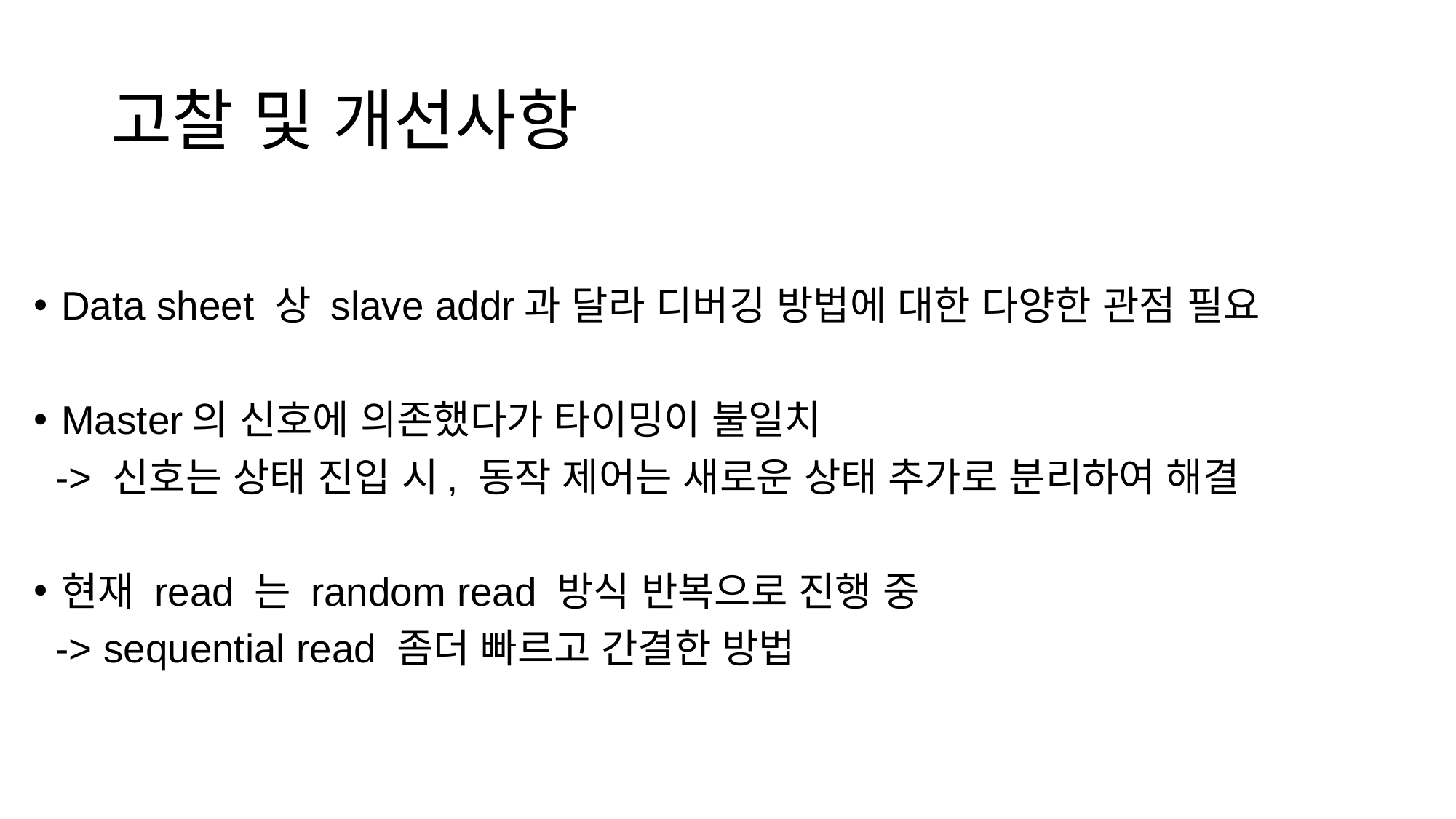

# 고찰 및 개선사항

Data sheet 상 slave addr과 달라 디버깅 방법에 대한 다양한 관점 필요

Master의 신호에 의존했다가 타이밍이 불일치
  -> 신호는 상태 진입 시, 동작 제어는 새로운 상태 추가로 분리하여 해결

현재 read 는 random read 방식 반복으로 진행 중
  -> sequential read 좀더 빠르고 간결한 방법